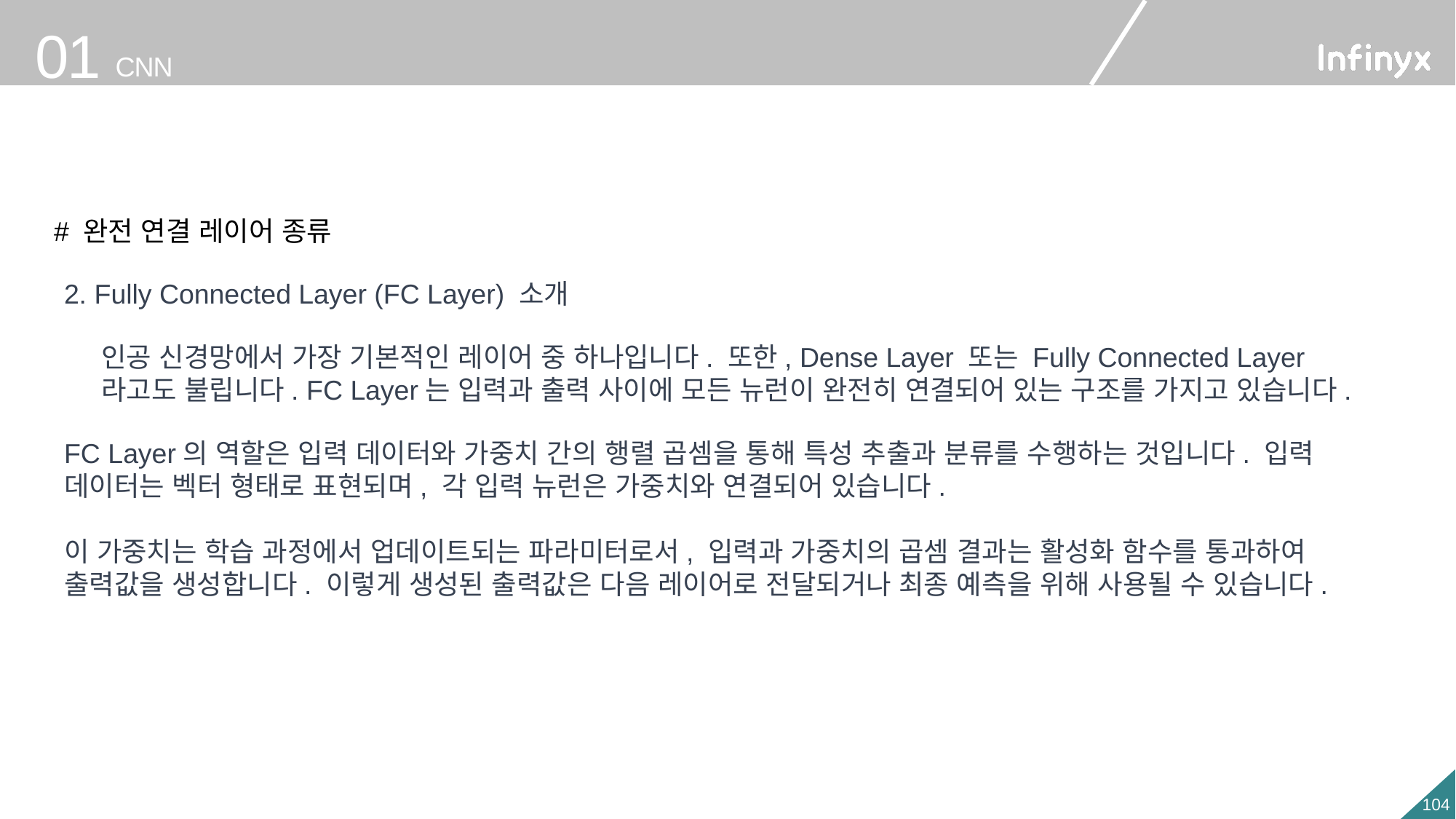

# 완전 연결 레이어 종류
2. Fully Connected Layer (FC Layer) 소개
인공 신경망에서 가장 기본적인 레이어 중 하나입니다. 또한, Dense Layer 또는 Fully Connected Layer라고도 불립니다. FC Layer는 입력과 출력 사이에 모든 뉴런이 완전히 연결되어 있는 구조를 가지고 있습니다.
FC Layer의 역할은 입력 데이터와 가중치 간의 행렬 곱셈을 통해 특성 추출과 분류를 수행하는 것입니다. 입력 데이터는 벡터 형태로 표현되며, 각 입력 뉴런은 가중치와 연결되어 있습니다.

이 가중치는 학습 과정에서 업데이트되는 파라미터로서, 입력과 가중치의 곱셈 결과는 활성화 함수를 통과하여 출력값을 생성합니다. 이렇게 생성된 출력값은 다음 레이어로 전달되거나 최종 예측을 위해 사용될 수 있습니다.